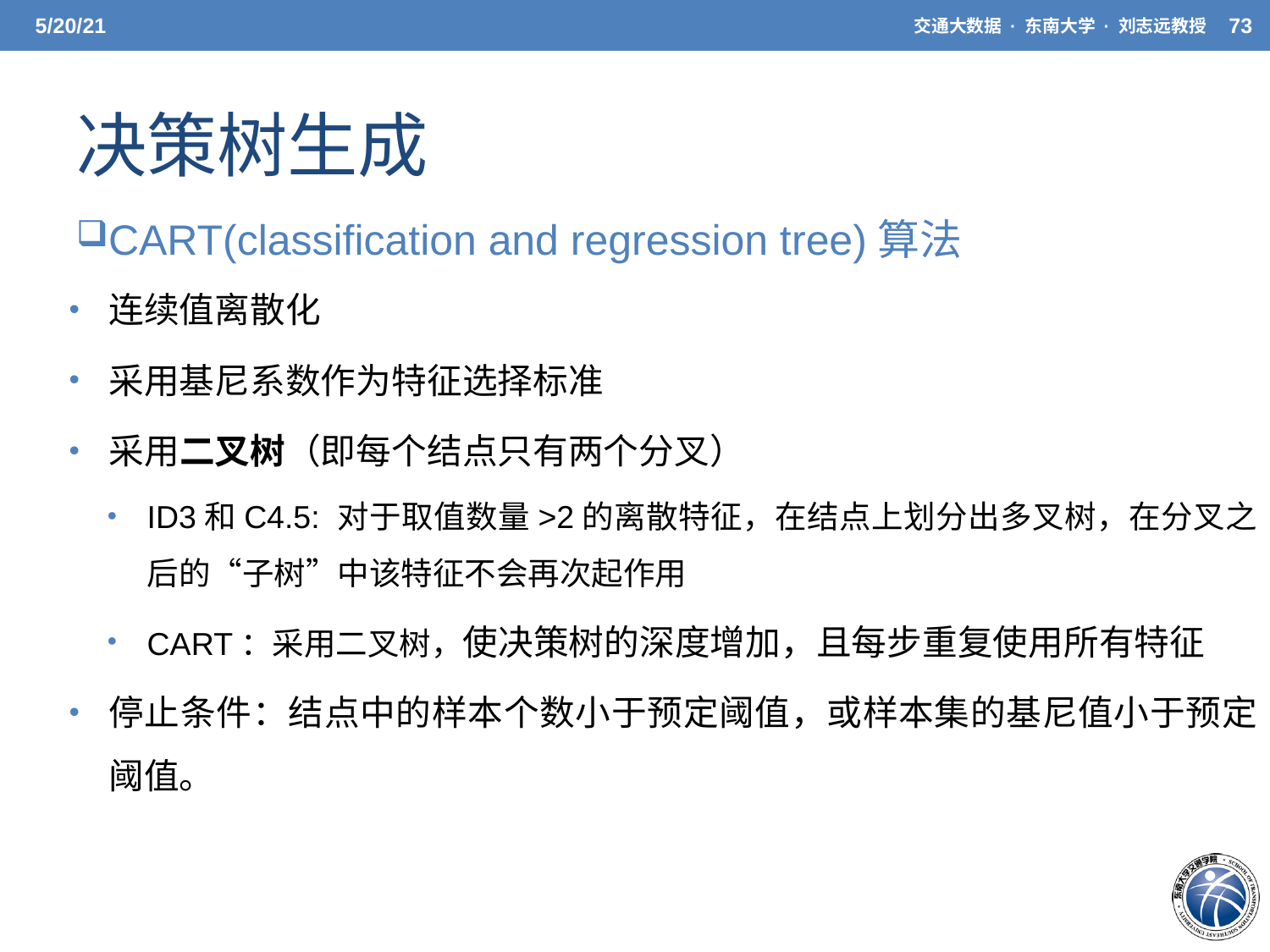

5/20/21
交通大数据 · 东南大学 · 刘志远教授
73
# 决策树生成
CART(classification and regression tree)算法
连续值离散化
采用基尼系数作为特征选择标准
采用二叉树（即每个结点只有两个分叉）
ID3和C4.5: 对于取值数量>2的离散特征，在结点上划分出多叉树，在分叉之后的“子树”中该特征不会再次起作用
CART：采用二叉树，使决策树的深度增加，且每步重复使用所有特征
停止条件：结点中的样本个数小于预定阈值，或样本集的基尼值小于预定阈值。